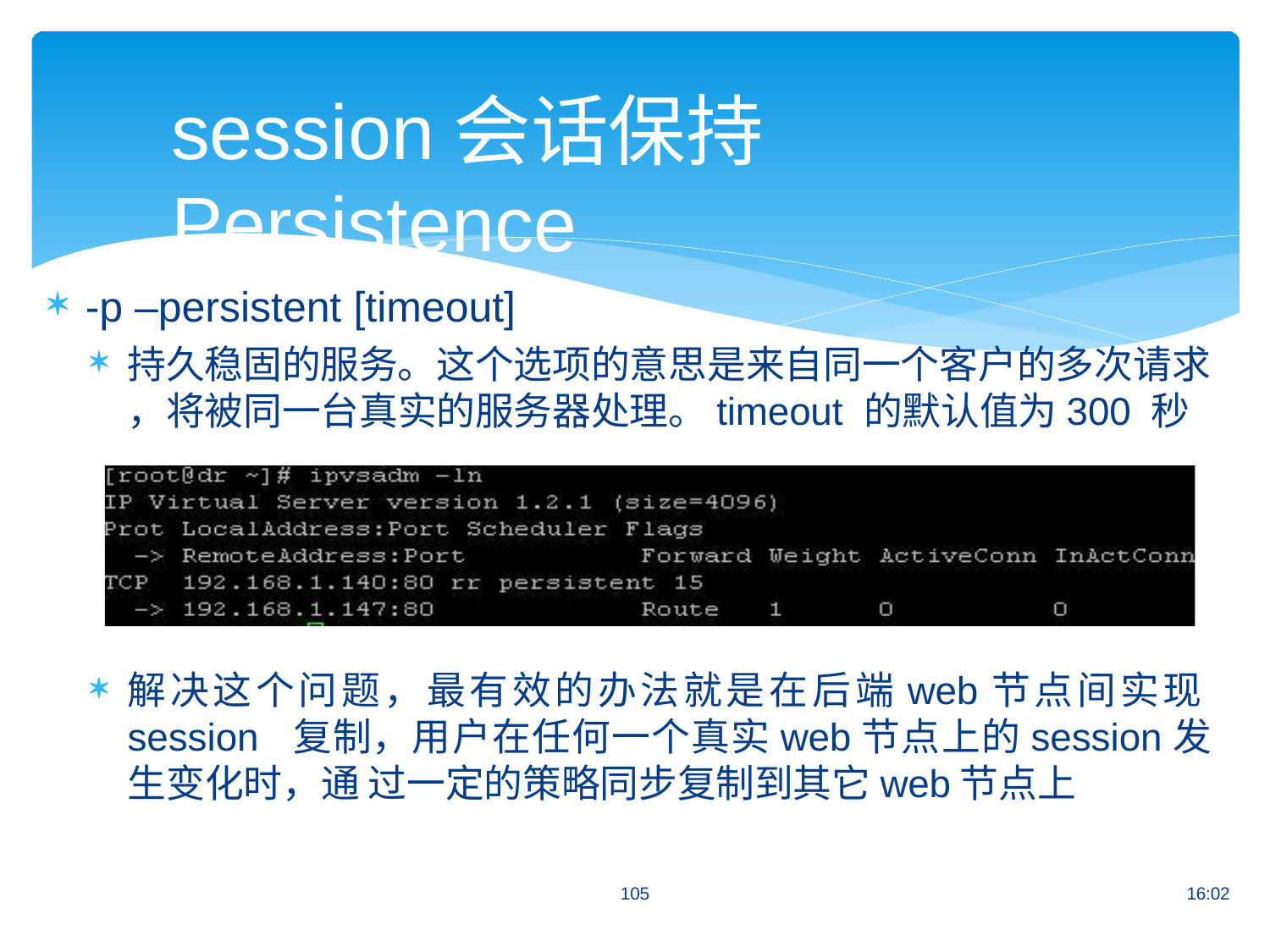

# session会话保持Persistence

-p –persistent [timeout]
持久稳固的服务。这个选项的意思是来自同一个客户的多次请求
，将被同一台真实的服务器处理。timeout 的默认值为300 秒

解决这个问题，最有效的办法就是在后端web节点间实现session  复制，用户在任何一个真实web节点上的session发生变化时，通 过一定的策略同步复制到其它web节点上
105
16:02